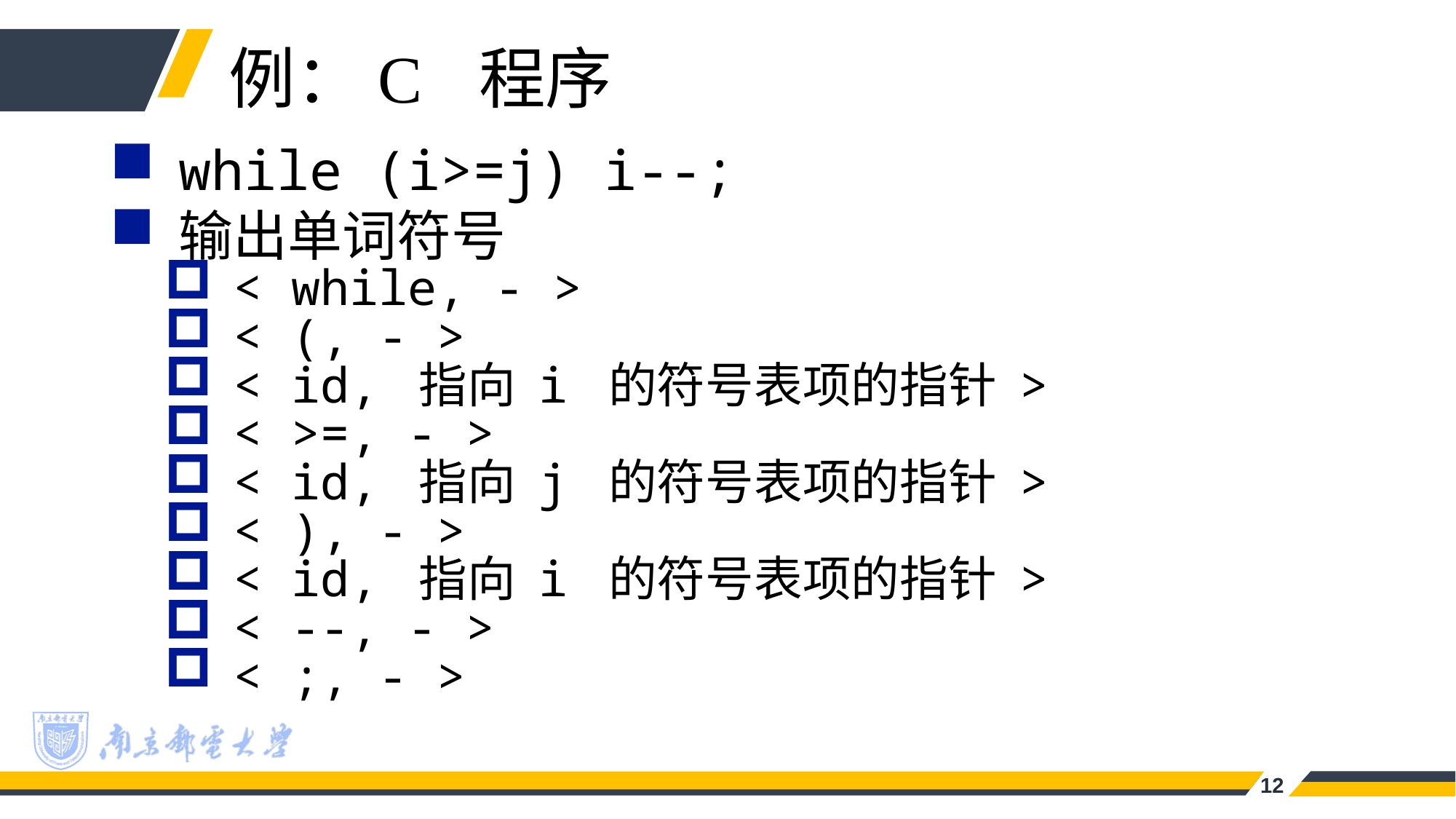

例：C 程序
while (i>=j) i--;
输出单词符号
< while, - >
< (, - >
< id, 指向 i 的符号表项的指针 >
< >=, - >
< id, 指向 j 的符号表项的指针 >
< ), - >
< id, 指向 i 的符号表项的指针 >
< --, - >
< ;, - >
12